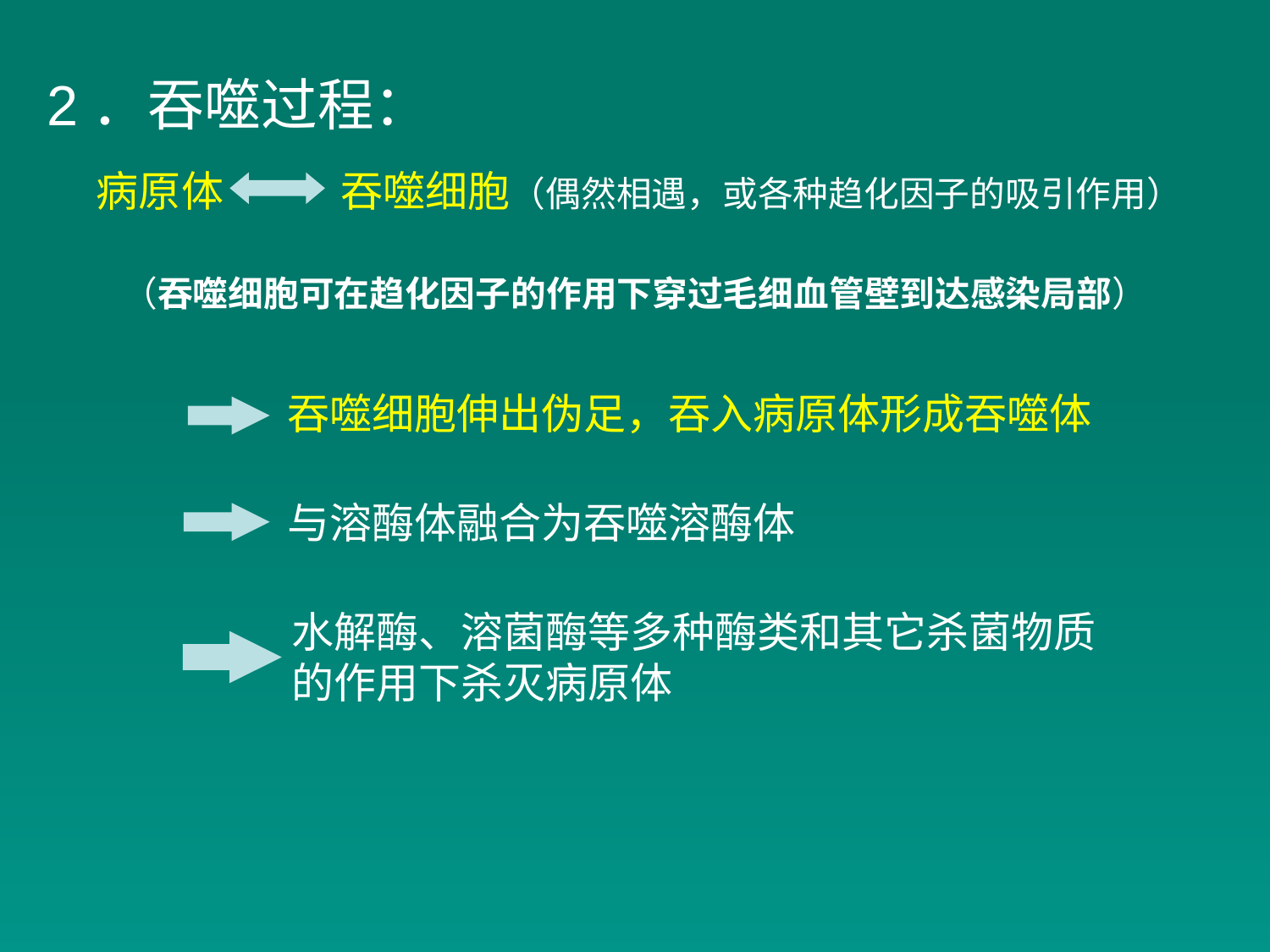

2．吞噬过程：
病原体
吞噬细胞（偶然相遇，或各种趋化因子的吸引作用）

（吞噬细胞可在趋化因子的作用下穿过毛细血管壁到达感染局部）
吞噬细胞伸出伪足，吞入病原体形成吞噬体

与溶酶体融合为吞噬溶酶体

水解酶、溶菌酶等多种酶类和其它杀菌物质
的作用下杀灭病原体